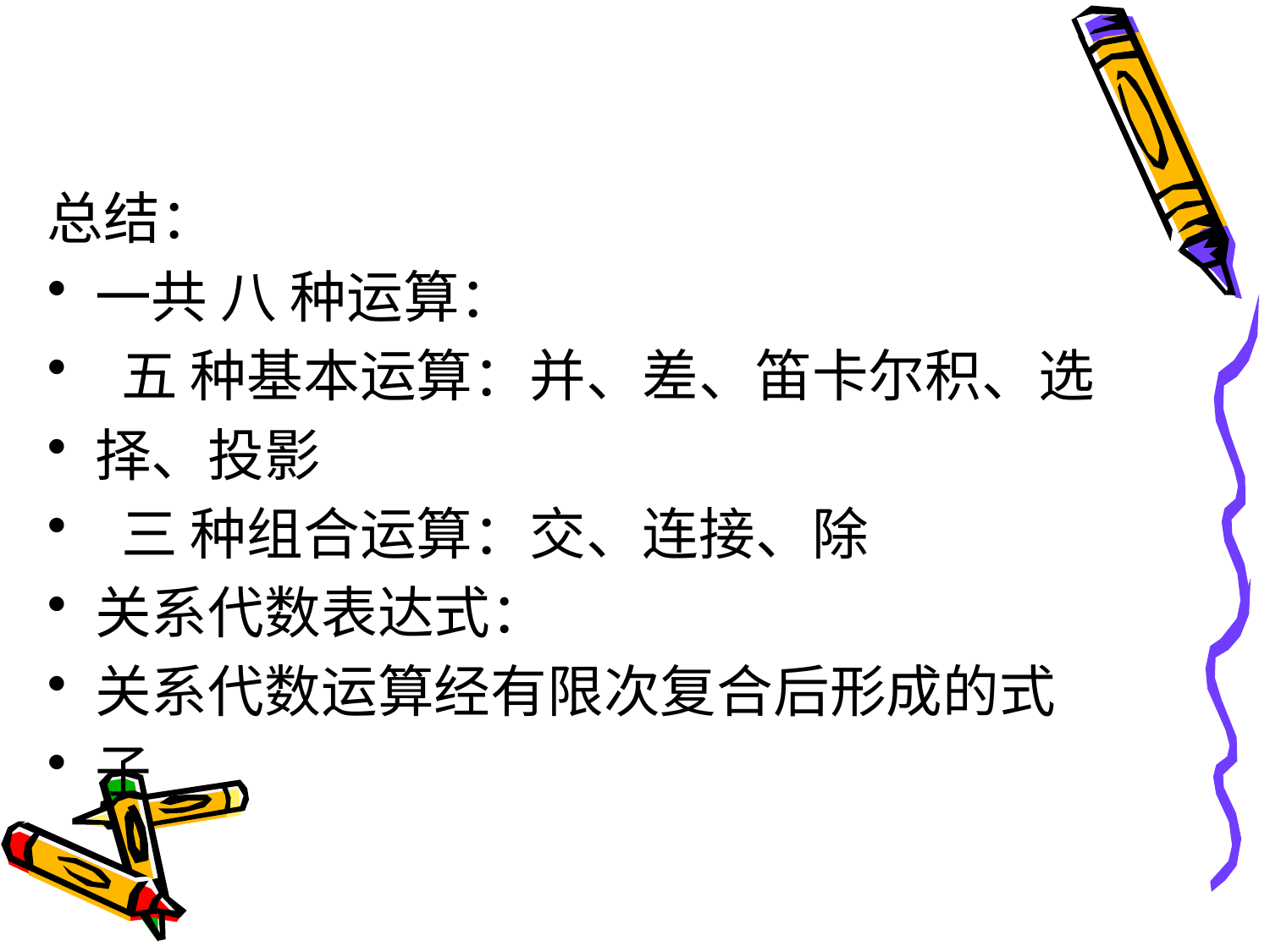

#
总结：
一共 八 种运算：
 五 种基本运算：并、差、笛卡尔积、选
择、投影
 三 种组合运算：交、连接、除
关系代数表达式：
关系代数运算经有限次复合后形成的式
子